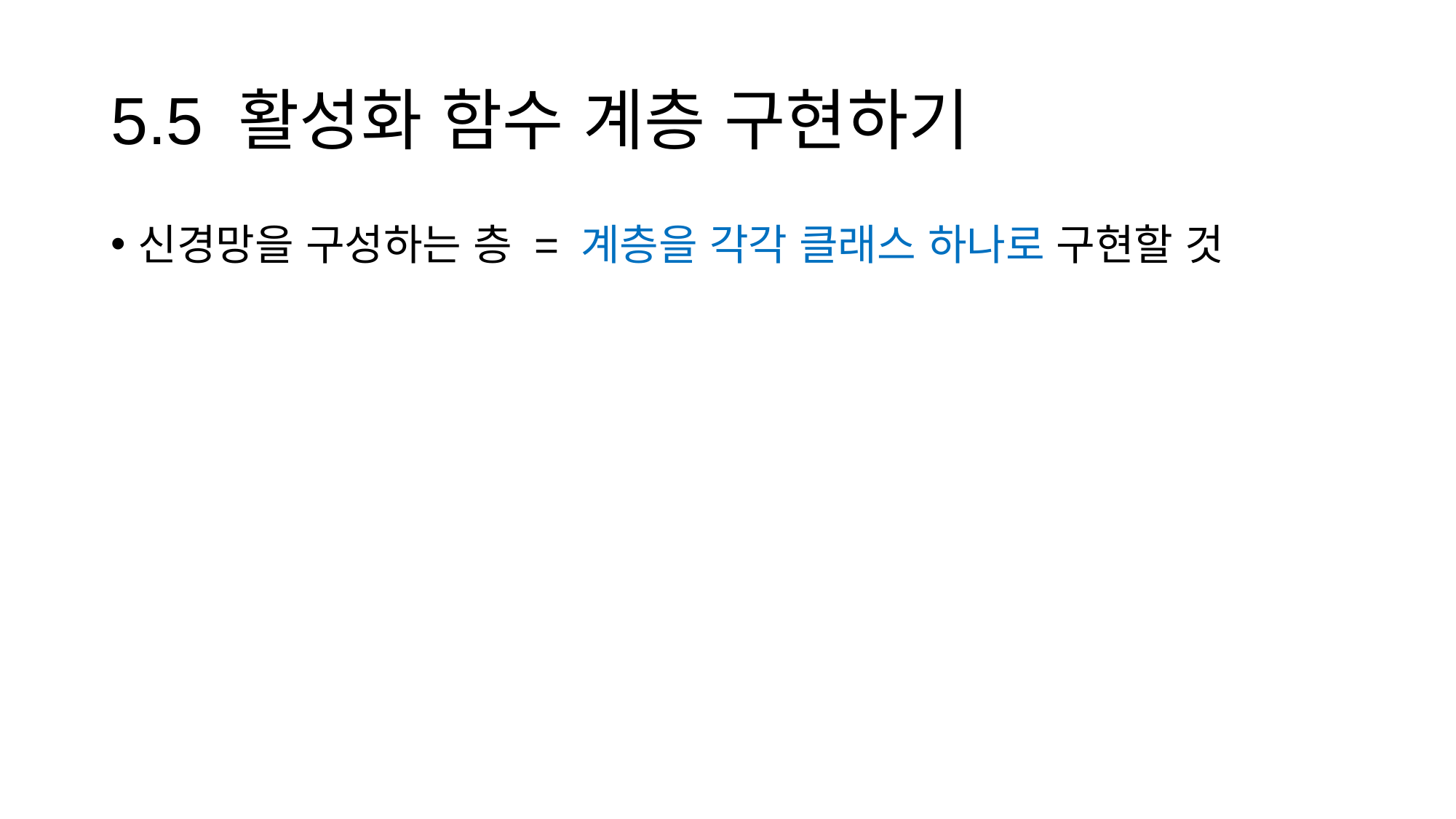

# 5.5 활성화 함수 계층 구현하기
신경망을 구성하는 층 = 계층을 각각 클래스 하나로 구현할 것